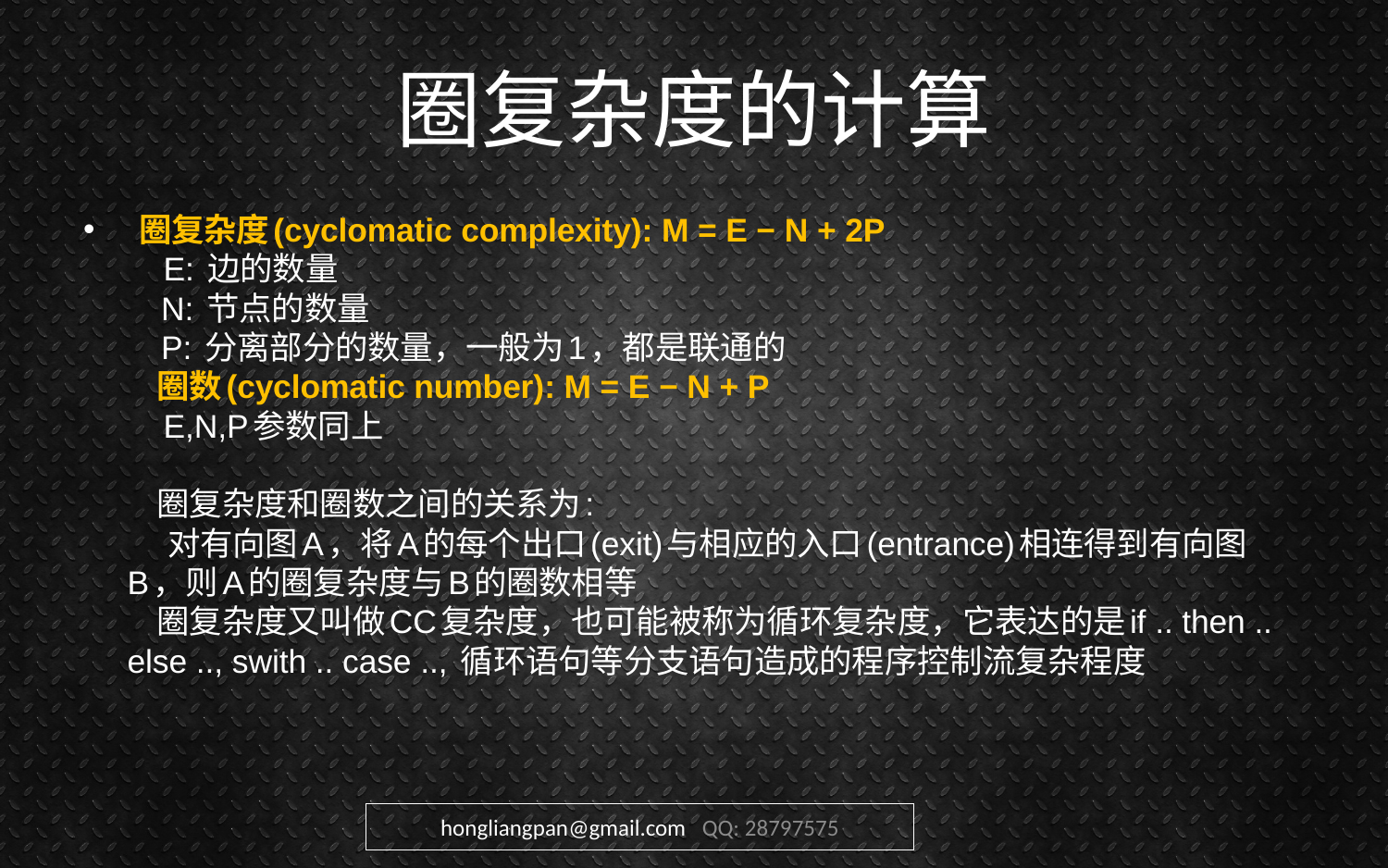

# 圈复杂度的计算
 圈复杂度(cyclomatic complexity): M = E − N + 2P
    E: 边的数量
    N: 节点的数量
    P: 分离部分的数量，一般为1，都是联通的
    圈数(cyclomatic number): M = E − N + P
    E,N,P参数同上
    圈复杂度和圈数之间的关系为: 
    对有向图A，将A的每个出口(exit)与相应的入口(entrance)相连得到有向图B，则A的圈复杂度与B的圈数相等
    圈复杂度又叫做CC复杂度，也可能被称为循环复杂度，它表达的是if .. then .. else .., swith .. case .., 循环语句等分支语句造成的程序控制流复杂程度